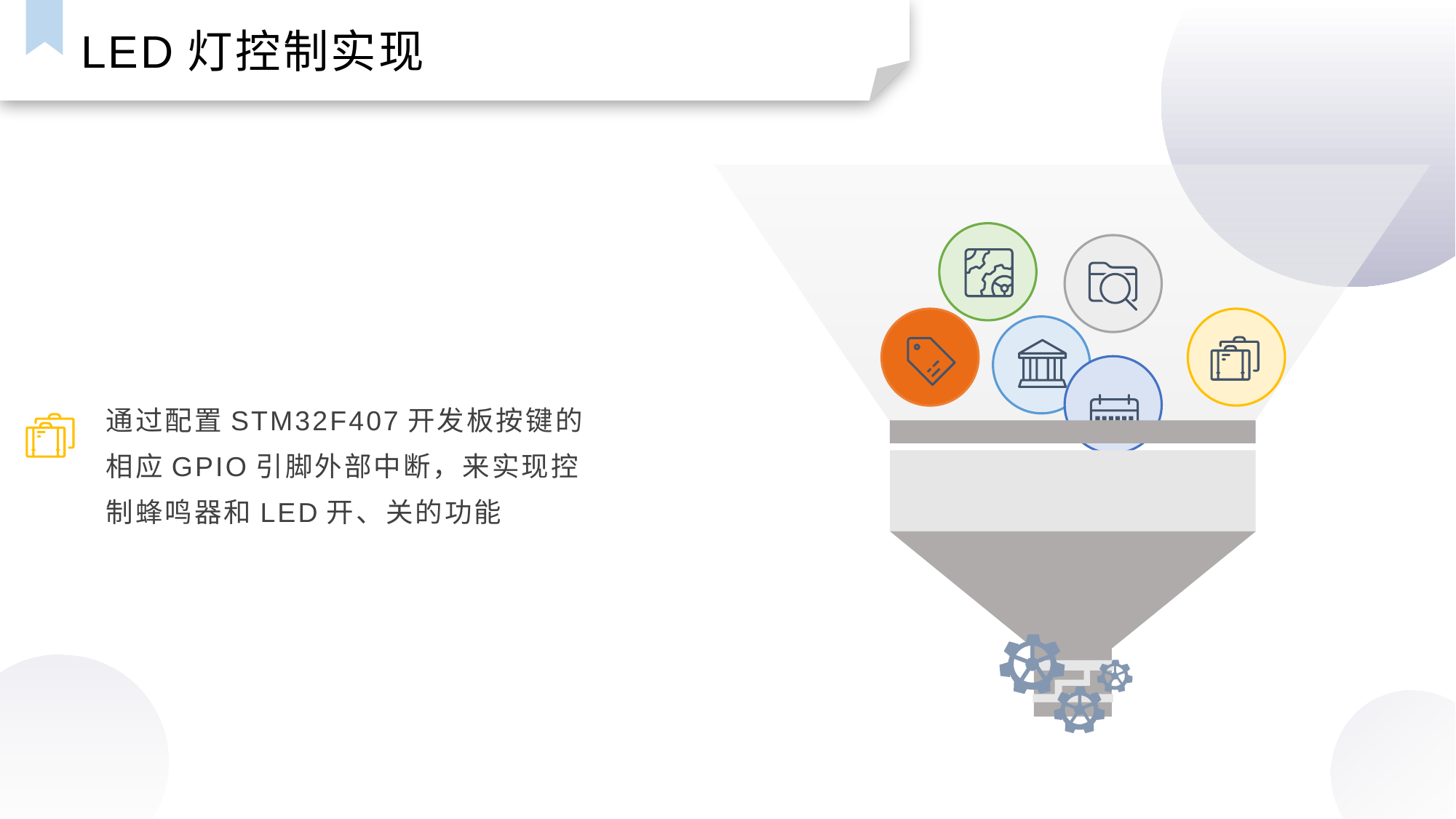

LED灯控制实现

通过配置STM32F407开发板按键的相应GPIO引脚外部中断，来实现控制蜂鸣器和LED开、关的功能